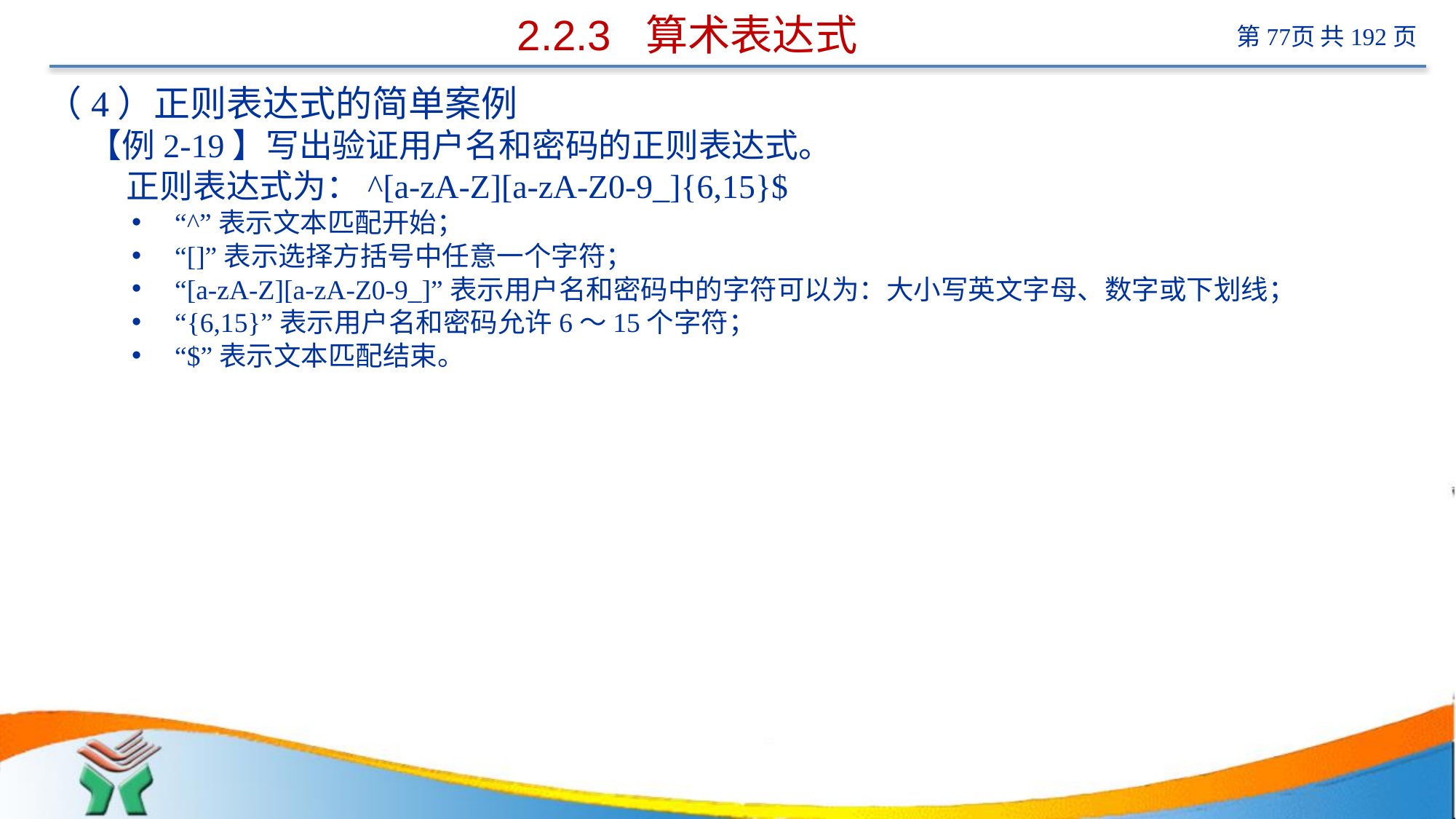

# 2.2.3  算术表达式
（4）正则表达式的简单案例
【例2-19】写出验证用户名和密码的正则表达式。
    正则表达式为：^[a-zA-Z][a-zA-Z0-9_]{6,15}$
“^”表示文本匹配开始；
“[]”表示选择方括号中任意一个字符；
“[a-zA-Z][a-zA-Z0-9_]”表示用户名和密码中的字符可以为：大小写英文字母、数字或下划线；
“{6,15}”表示用户名和密码允许6～15个字符；
“$”表示文本匹配结束。